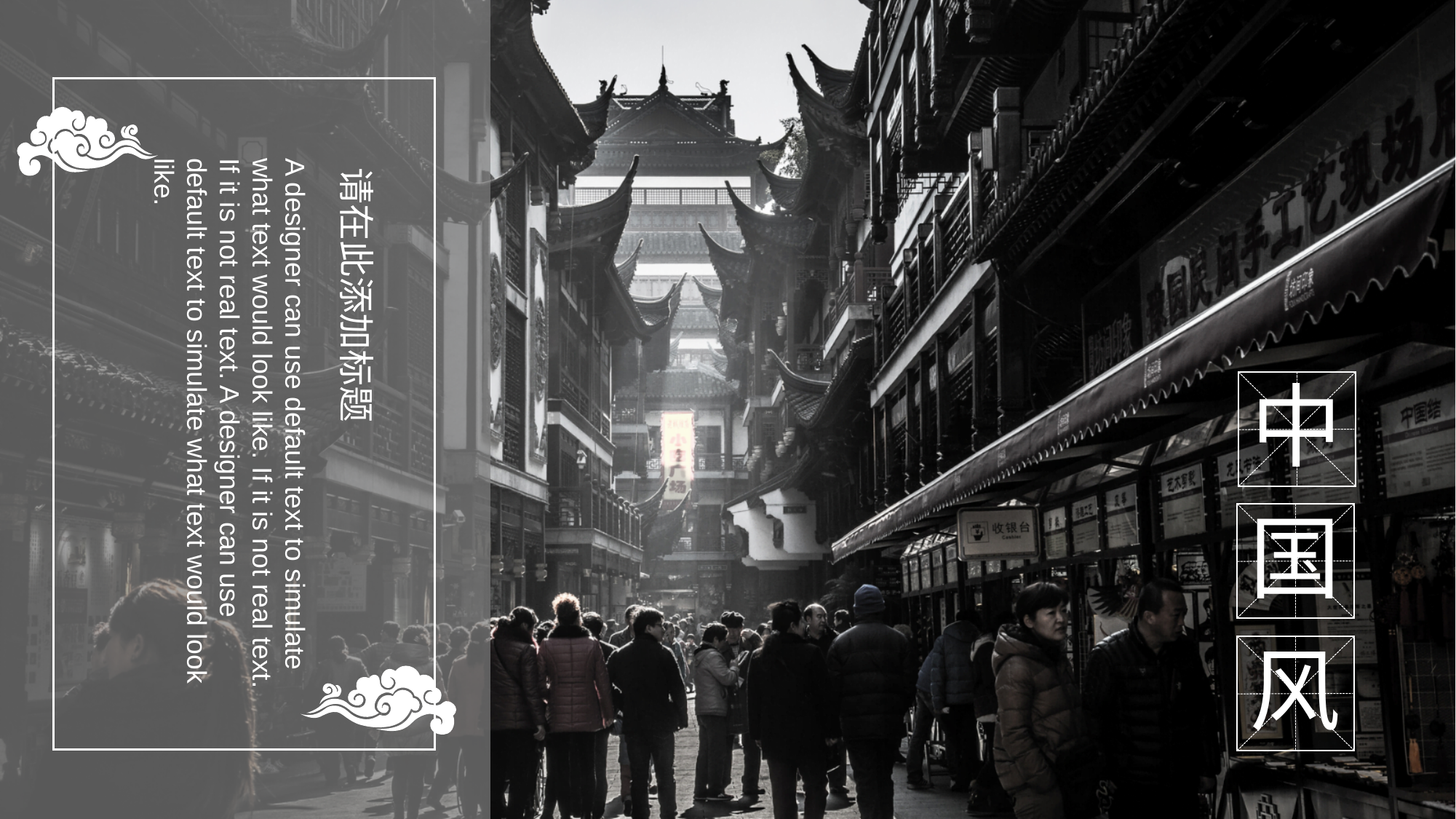

A designer can use default text to simulate what text would look like. If it is not real text. If it is not real text. A designer can use default text to simulate what text would look like.
请在此添加标题
中

国

风